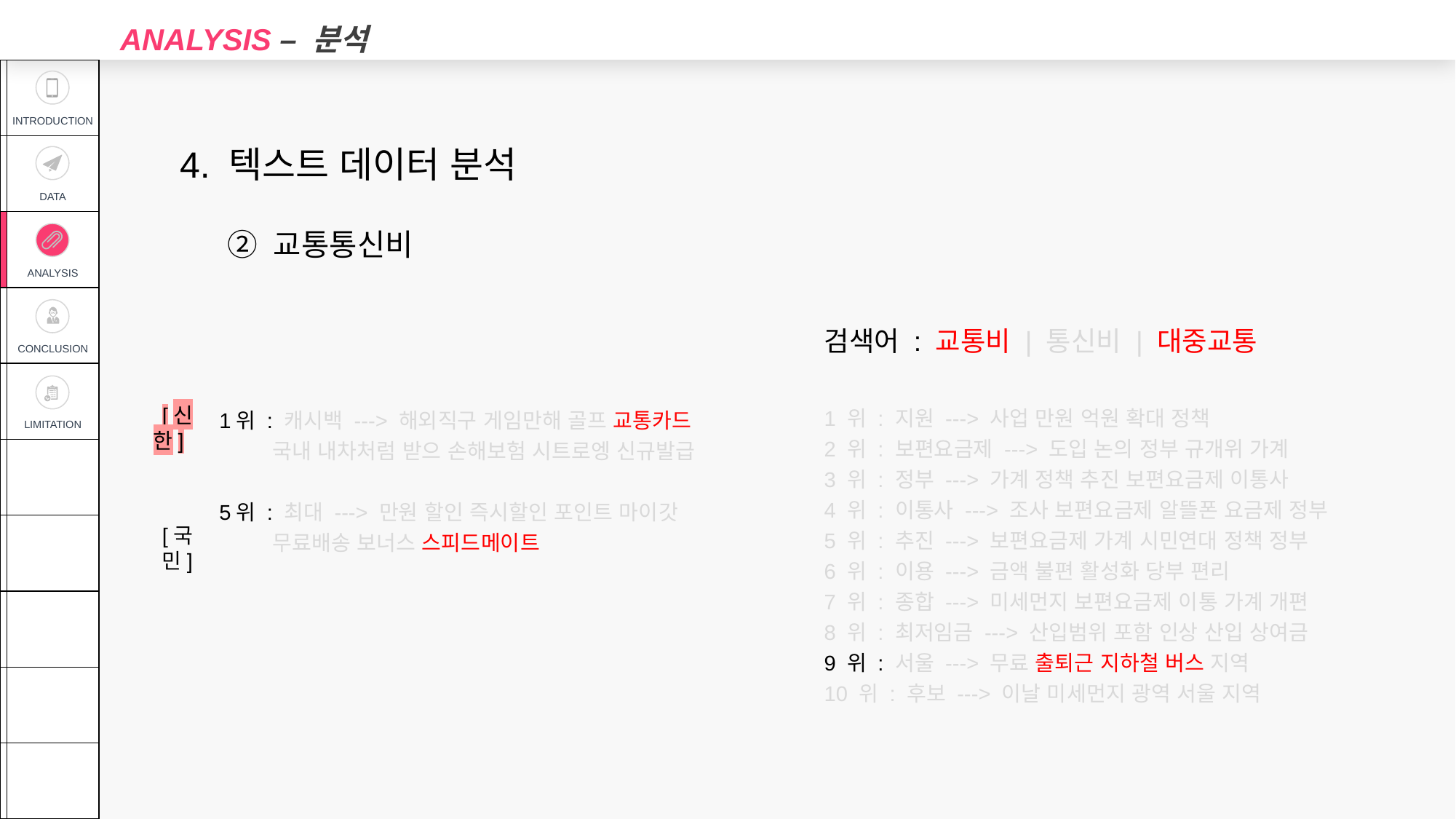

ANALYSIS – 분석
|  | INTRODUCTION |
| --- | --- |
|  | DATA |
|  | ANALYSIS |
|  | CONCLUSION |
|  | LIMITATION |
|  |  |
|  |  |
|  |  |
|  |  |
|  |  |

4. 텍스트 데이터 분석

② 교통통신비

검색어 : 교통비 | 통신비 | 대중교통

1 위 : 지원 ---> 사업 만원 억원 확대 정책
2 위 : 보편요금제 ---> 도입 논의 정부 규개위 가계
3 위 : 정부 ---> 가계 정책 추진 보편요금제 이통사
4 위 : 이통사 ---> 조사 보편요금제 알뜰폰 요금제 정부
5 위 : 추진 ---> 보편요금제 가계 시민연대 정책 정부
6 위 : 이용 ---> 금액 불편 활성화 당부 편리
7 위 : 종합 ---> 미세먼지 보편요금제 이통 가계 개편
8 위 : 최저임금 ---> 산입범위 포함 인상 산입 상여금
9 위 : 서울 ---> 무료 출퇴근 지하철 버스 지역
10 위 : 후보 ---> 이날 미세먼지 광역 서울 지역

1위 : 캐시백 ---> 해외직구 게임만해 골프 교통카드
        국내 내차처럼 받으 손해보험 시트로엥 신규발급

5위 : 최대 ---> 만원 할인 즉시할인 포인트 마이갓
        무료배송 보너스 스피드메이트

[신한]

[국민]